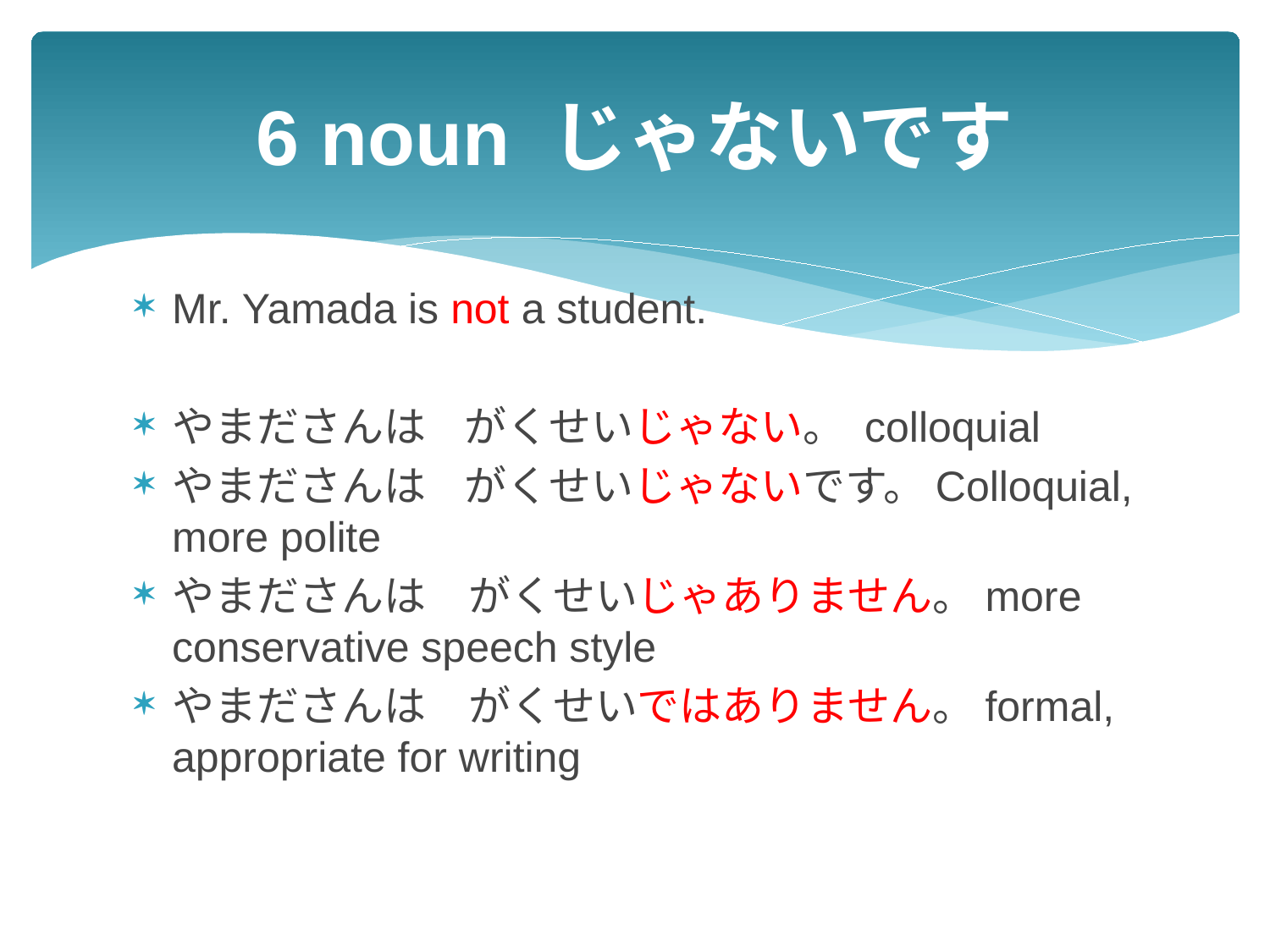

# 6 noun じゃないです
Mr. Yamada is not a student.

やまださんは    がくせいじゃない。 colloquial
やまださんは    がくせいじゃないです。Colloquial, more polite
やまださんは　がくせいじゃありません。more conservative speech style
やまださんは　がくせいではありません。formal, appropriate for writing